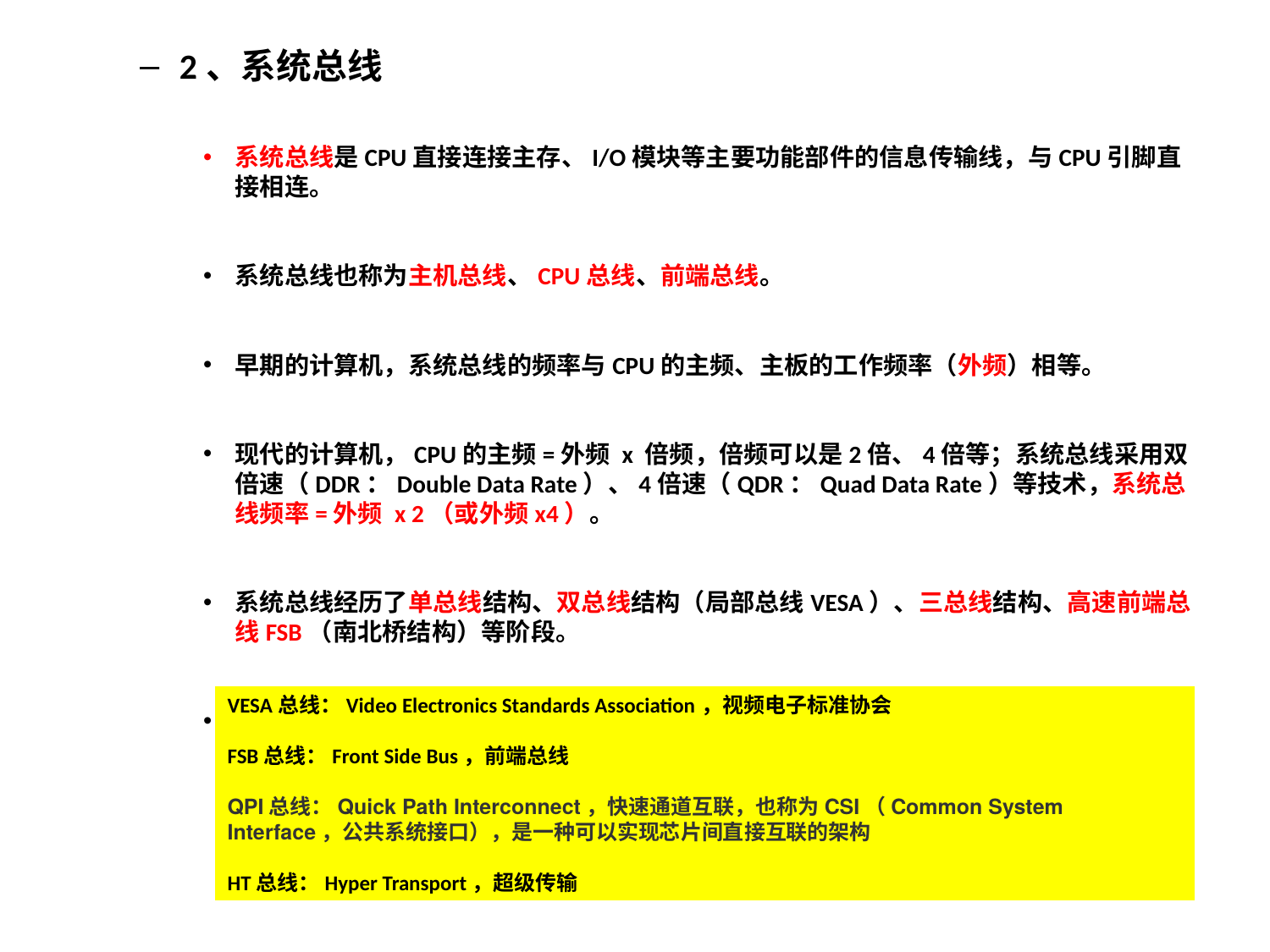

2、系统总线

系统总线是CPU直接连接主存、I/O模块等主要功能部件的信息传输线，与CPU引脚直接相连。

系统总线也称为主机总线、CPU总线、前端总线。

早期的计算机，系统总线的频率与CPU的主频、主板的工作频率（外频）相等。

现代的计算机，CPU的主频=外频 x 倍频，倍频可以是2倍、4倍等；系统总线采用双倍速（DDR：Double Data Rate）、4倍速（QDR：Quad Data Rate）等技术，系统总线频率=外频 x 2（或外频x4）。

系统总线经历了单总线结构、双总线结构（局部总线VESA）、三总线结构、高速前端总线FSB（南北桥结构）等阶段。

目前最新的系统总线是Intel公司的QPI总线，或AMD公司的HT总线。

VESA总线：Video Electronics Standards Association，视频电子标准协会

FSB总线：Front Side Bus，前端总线

QPI总线：Quick Path Interconnect，快速通道互联，也称为CSI（Common System Interface，公共系统接口），是一种可以实现芯片间直接互联的架构

HT总线：Hyper Transport，超级传输